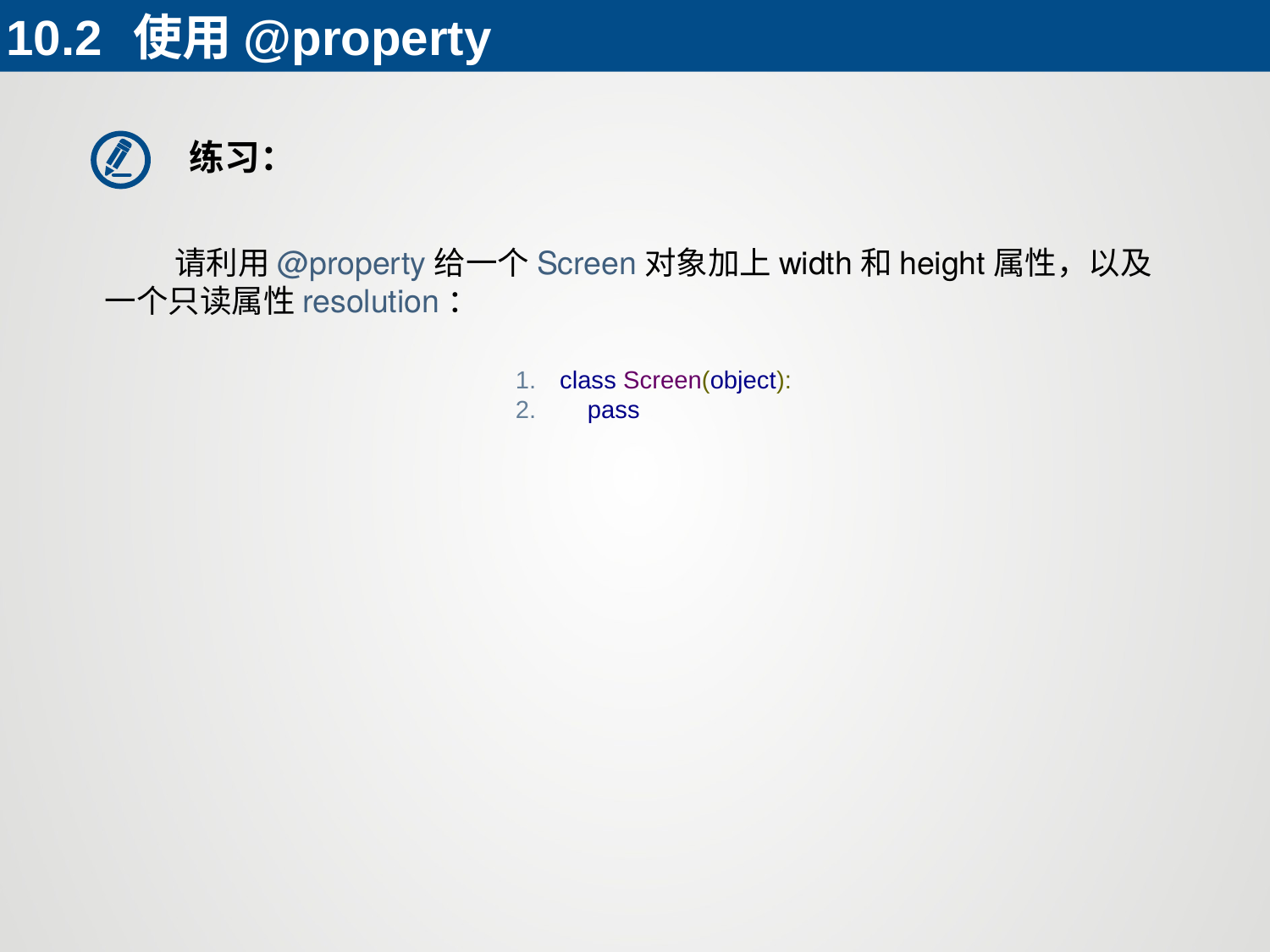

10.2	使用@property
练习：

       请利用@property给一个Screen对象加上width和height属性，以及一个只读属性resolution：
class Screen(object):
    pass